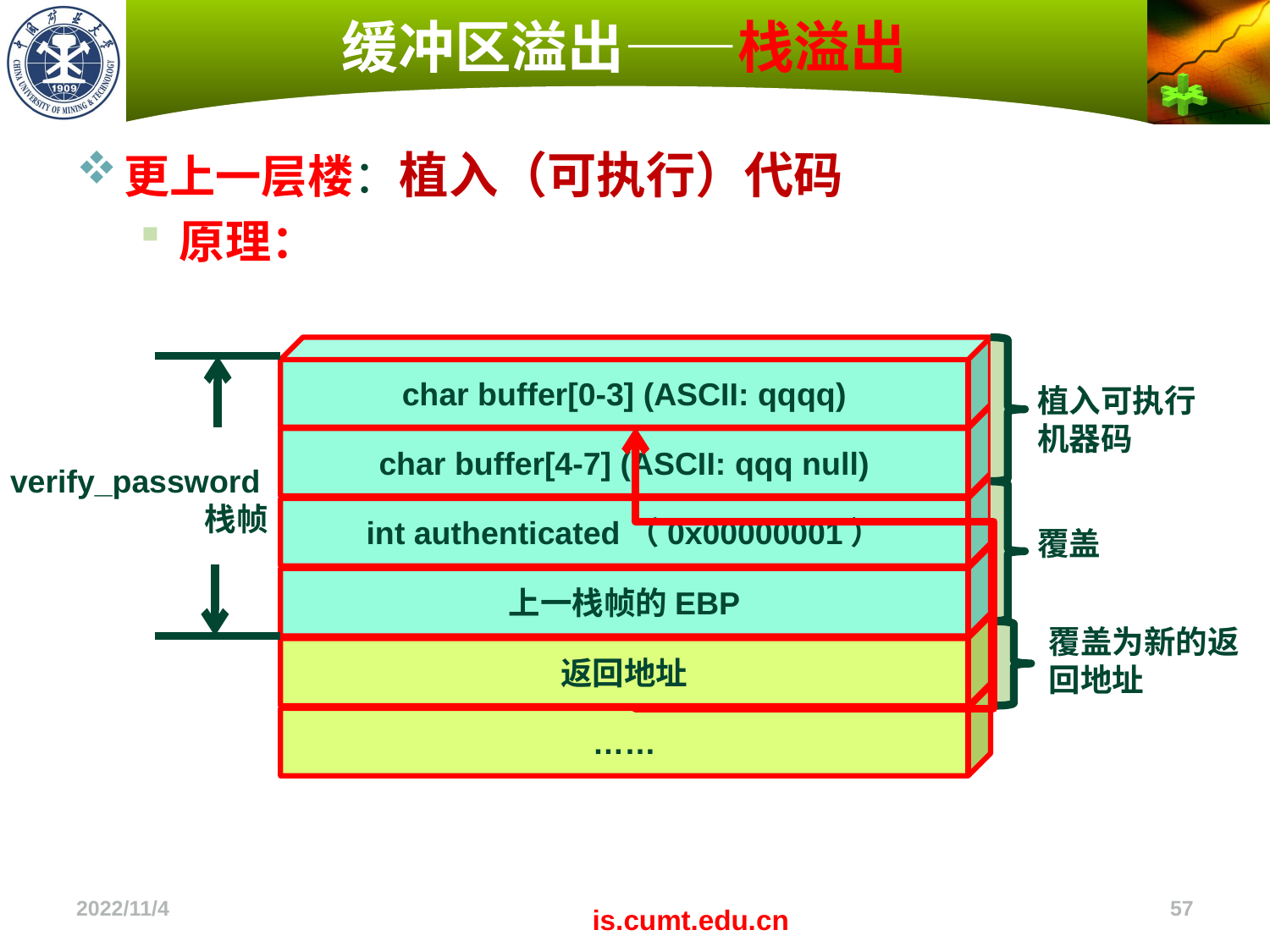

# 缓冲区溢出——栈溢出
更上一层楼：植入（可执行）代码
原理：

char buffer[0-3] (ASCII: qqqq)

植入可执行
机器码
char buffer[4-7] (ASCII: qqq null)
verify_password栈帧
int authenticated（0x00000001）

覆盖
上一栈帧的EBP
返回地址
覆盖为新的返回地址

……
2022/11/4
57
is.cumt.edu.cn